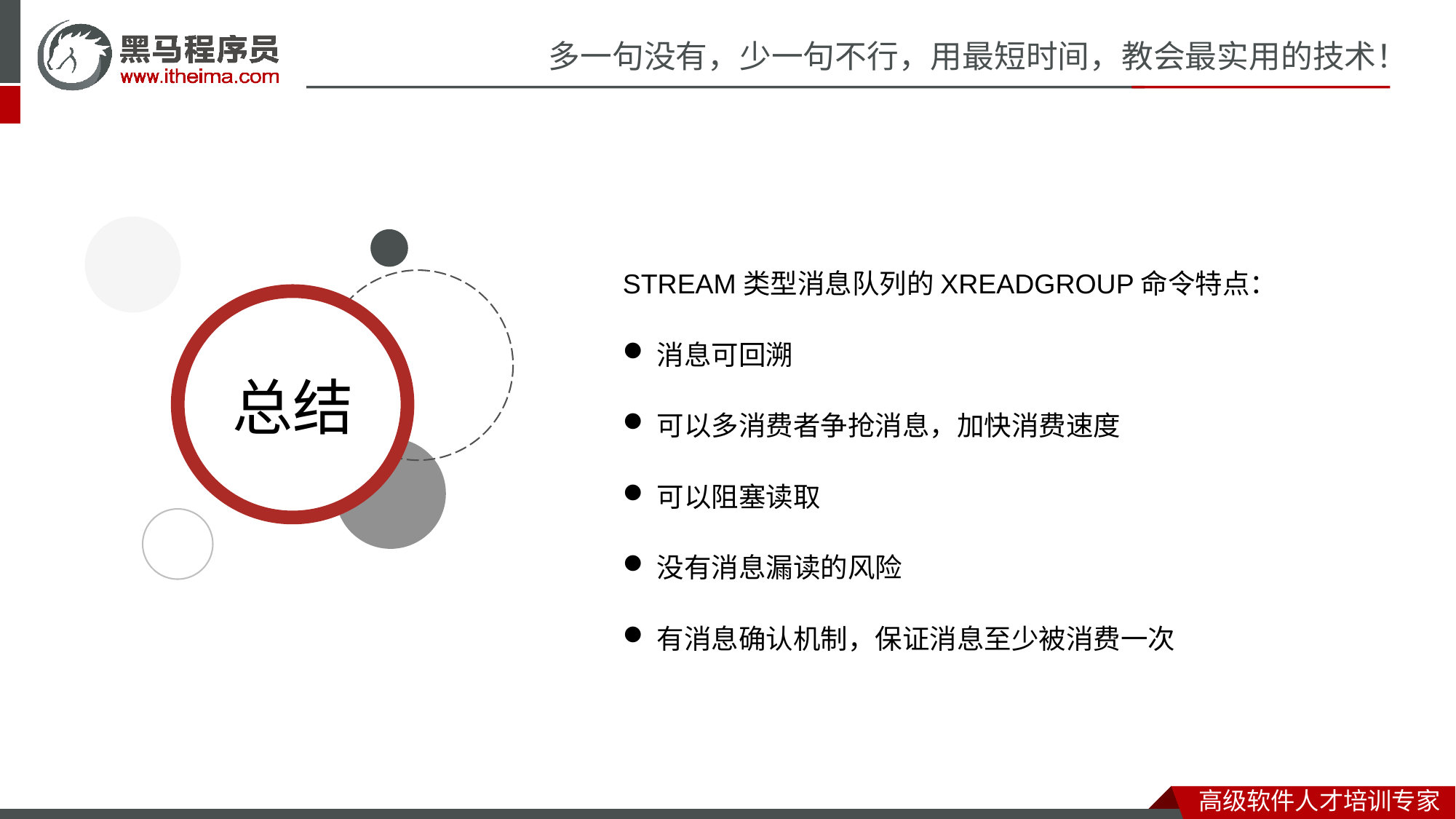

STREAM类型消息队列的XREADGROUP命令特点：
消息可回溯
可以多消费者争抢消息，加快消费速度
可以阻塞读取
没有消息漏读的风险
有消息确认机制，保证消息至少被消费一次